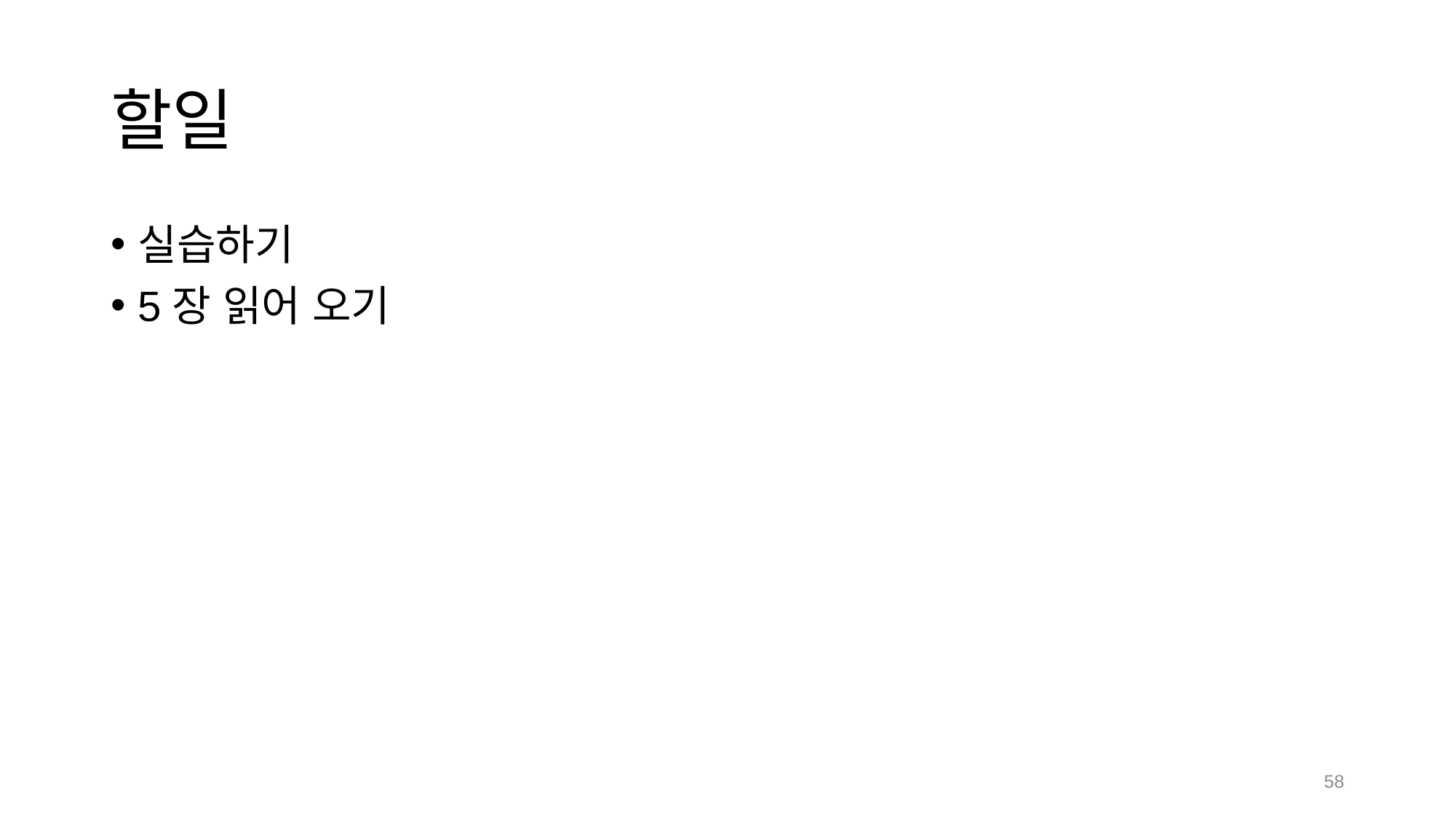

# 할일
실습하기
5장 읽어 오기
58